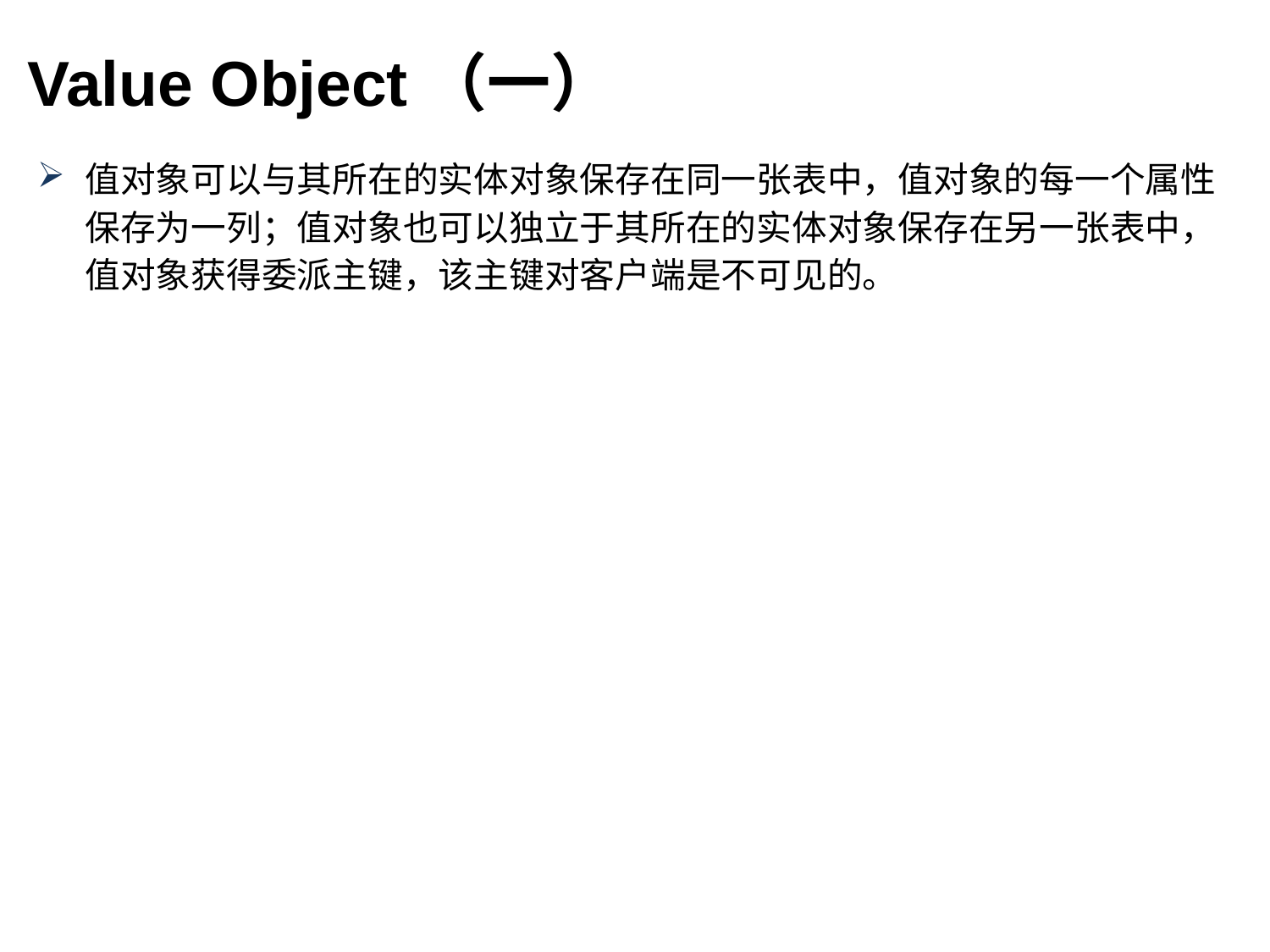

Value Object（一）
值对象可以与其所在的实体对象保存在同一张表中，值对象的每一个属性保存为一列；值对象也可以独立于其所在的实体对象保存在另一张表中，值对象获得委派主键，该主键对客户端是不可见的。